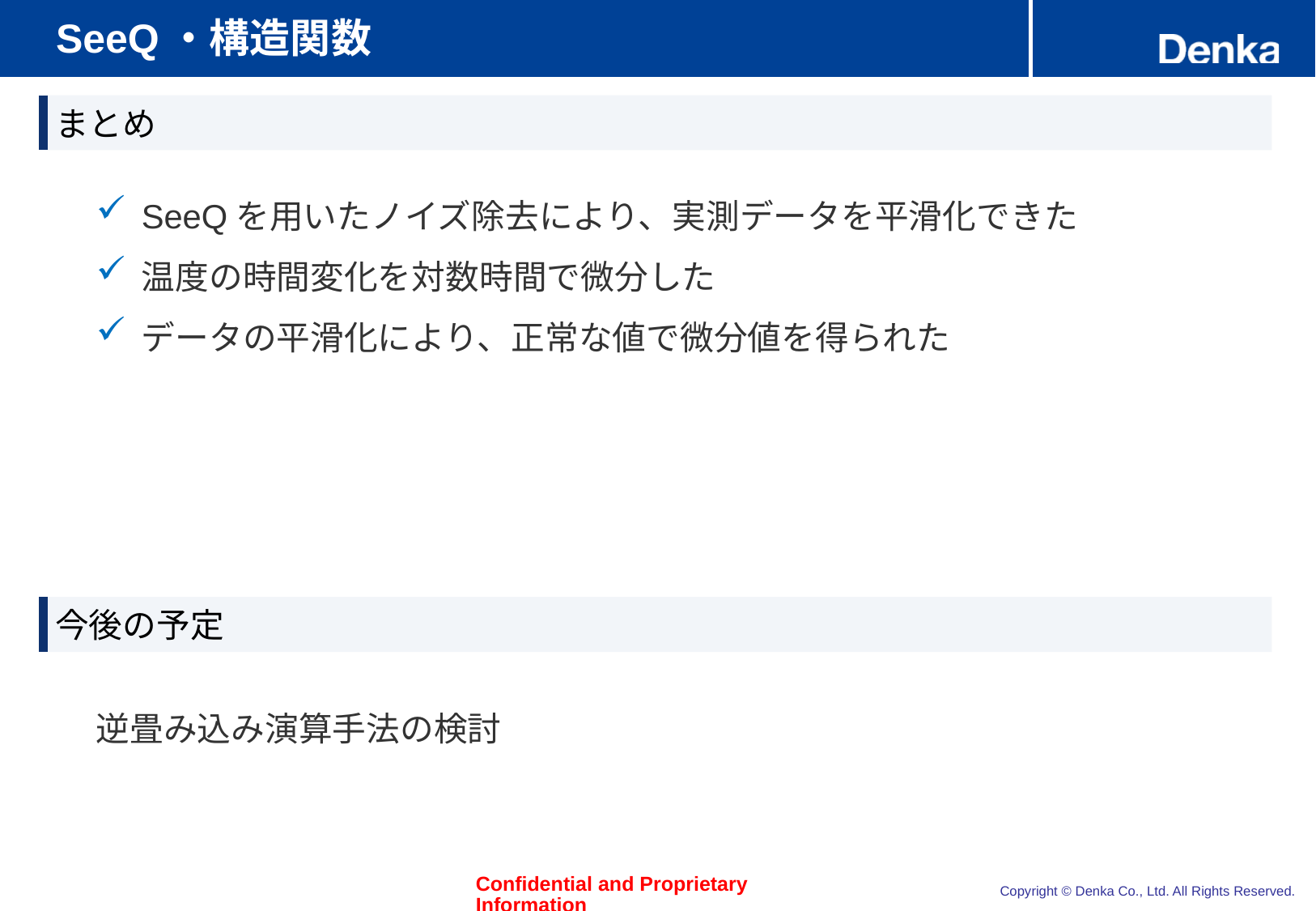

# SeeQ・構造関数
まとめ

SeeQを用いたノイズ除去により、実測データを平滑化できた
温度の時間変化を対数時間で微分した
データの平滑化により、正常な値で微分値を得られた
今後の予定

逆畳み込み演算手法の検討